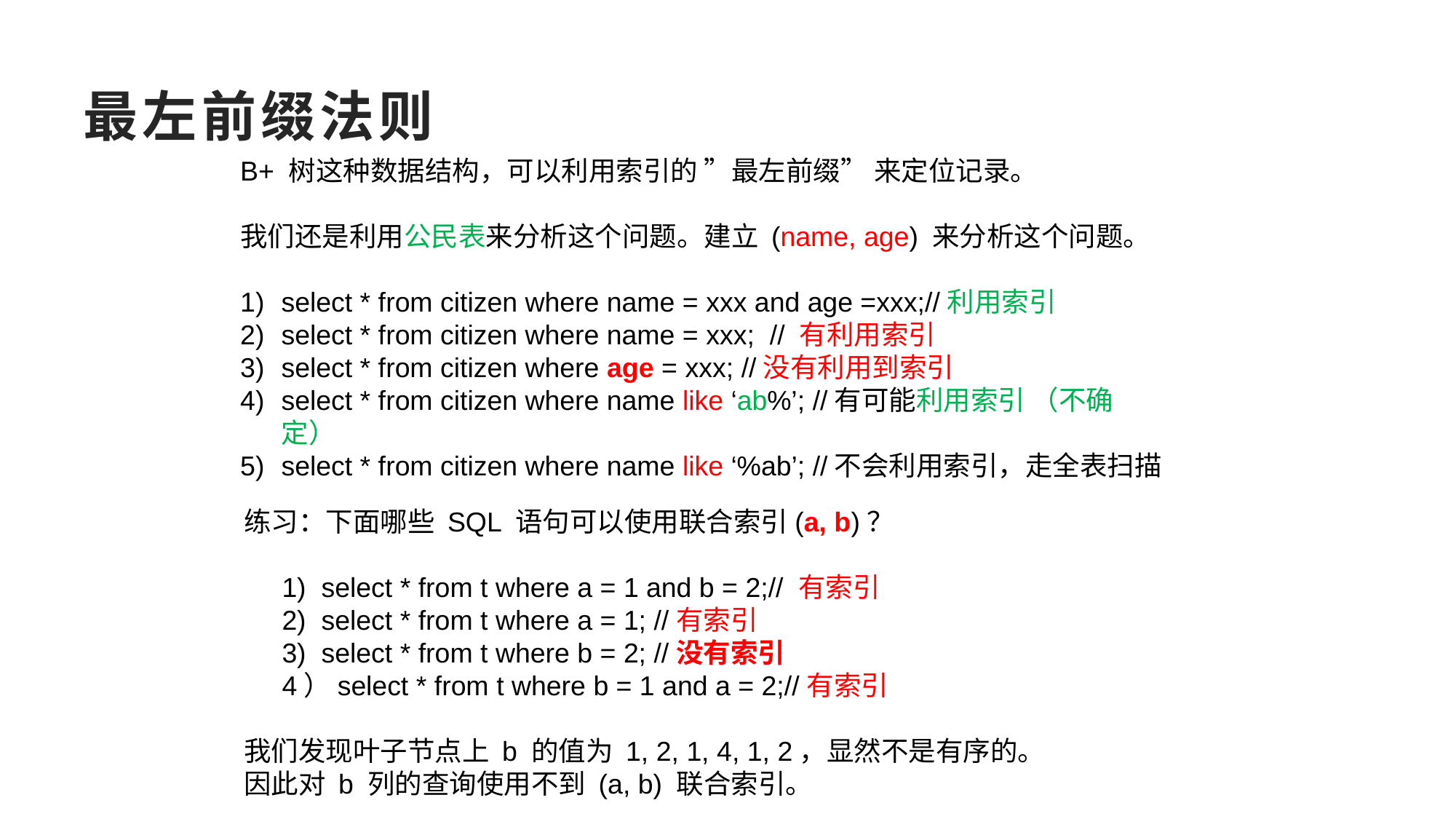

最左前缀法则
B+ 树这种数据结构，可以利用索引的 ”最左前缀” 来定位记录。

我们还是利用公民表来分析这个问题。建立 (name, age) 来分析这个问题。

select * from citizen where name = xxx and age =xxx;//利用索引
select * from citizen where name = xxx;  // 有利用索引
select * from citizen where age = xxx; //没有利用到索引
select * from citizen where name like ‘ab%’; //有可能利用索引 （不确定）
select * from citizen where name like ‘%ab’; //不会利用索引，走全表扫描
练习：下面哪些 SQL 语句可以使用联合索引(a, b)？

     1)  select * from t where a = 1 and b = 2;// 有索引
     2)  select * from t where a = 1; //有索引
     3)  select * from t where b = 2; //没有索引
     4）select * from t where b = 1 and a = 2;//有索引

我们发现叶子节点上 b 的值为 1, 2, 1, 4, 1, 2，显然不是有序的。
因此对 b 列的查询使用不到 (a, b) 联合索引。